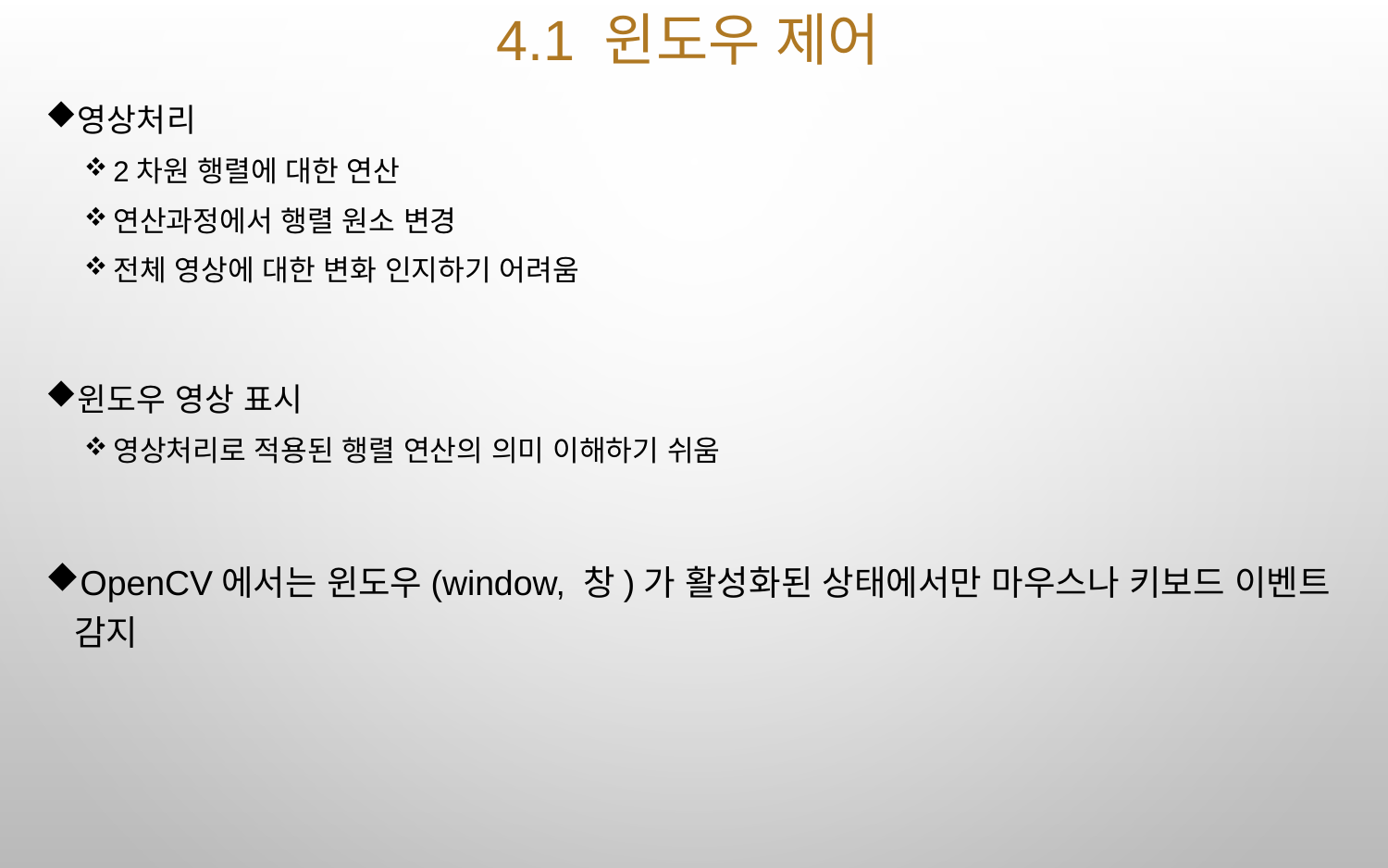

# 4.1 윈도우 제어
영상처리
2차원 행렬에 대한 연산
연산과정에서 행렬 원소 변경
전체 영상에 대한 변화 인지하기 어려움

윈도우 영상 표시
영상처리로 적용된 행렬 연산의 의미 이해하기 쉬움

OpenCV에서는 윈도우(window, 창)가 활성화된 상태에서만 마우스나 키보드 이벤트 감지